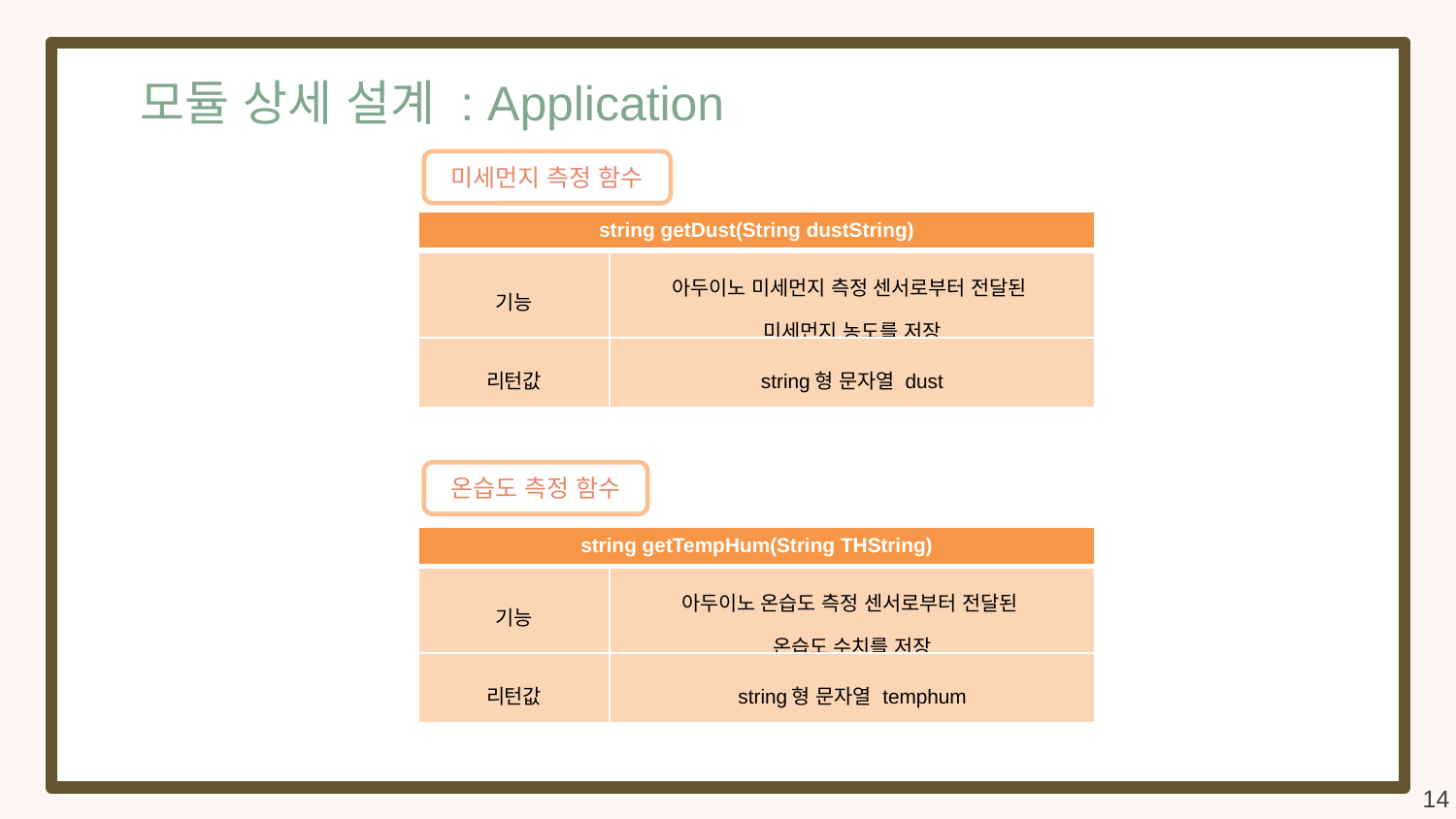

모듈 상세 설계 : Application
미세먼지 측정 함수
| string getDust(String dustString) |  |
| --- | --- |
| 기능 | 아두이노 미세먼지 측정 센서로부터 전달된 미세먼지 농도를 저장 |
| 리턴값 | string형 문자열 dust |
온습도 측정 함수
| string getTempHum(String THString) |  |
| --- | --- |
| 기능 | 아두이노 온습도 측정 센서로부터 전달된 온습도 수치를 저장 |
| 리턴값 | string형 문자열 temphum |
14